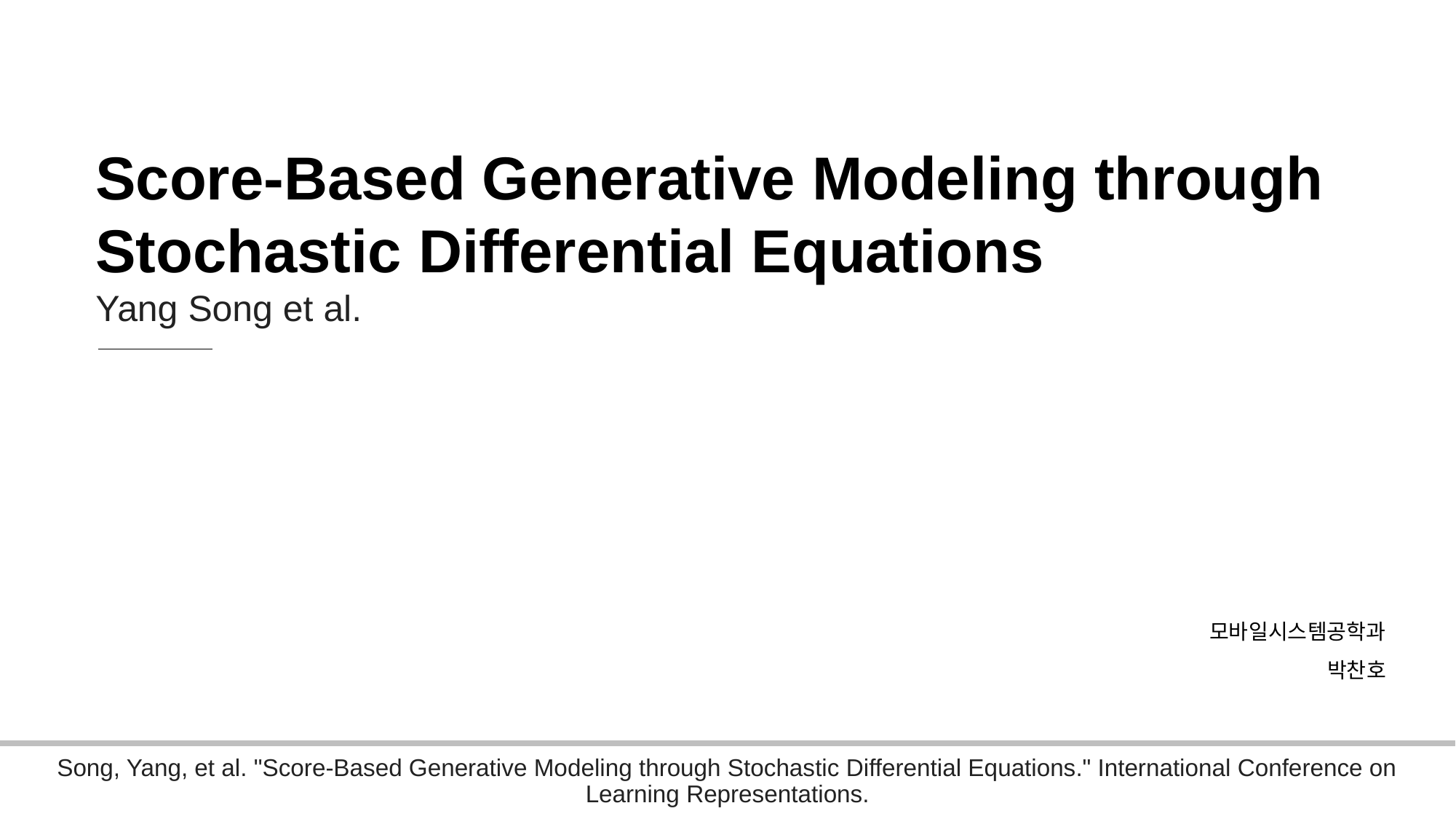

Score-Based Generative Modeling through Stochastic Differential Equations
Yang Song et al.

모바일시스템공학과
박찬호
| Song, Yang, et al. "Score-Based Generative Modeling through Stochastic Differential Equations." International Conference on Learning Representations. |
| --- |